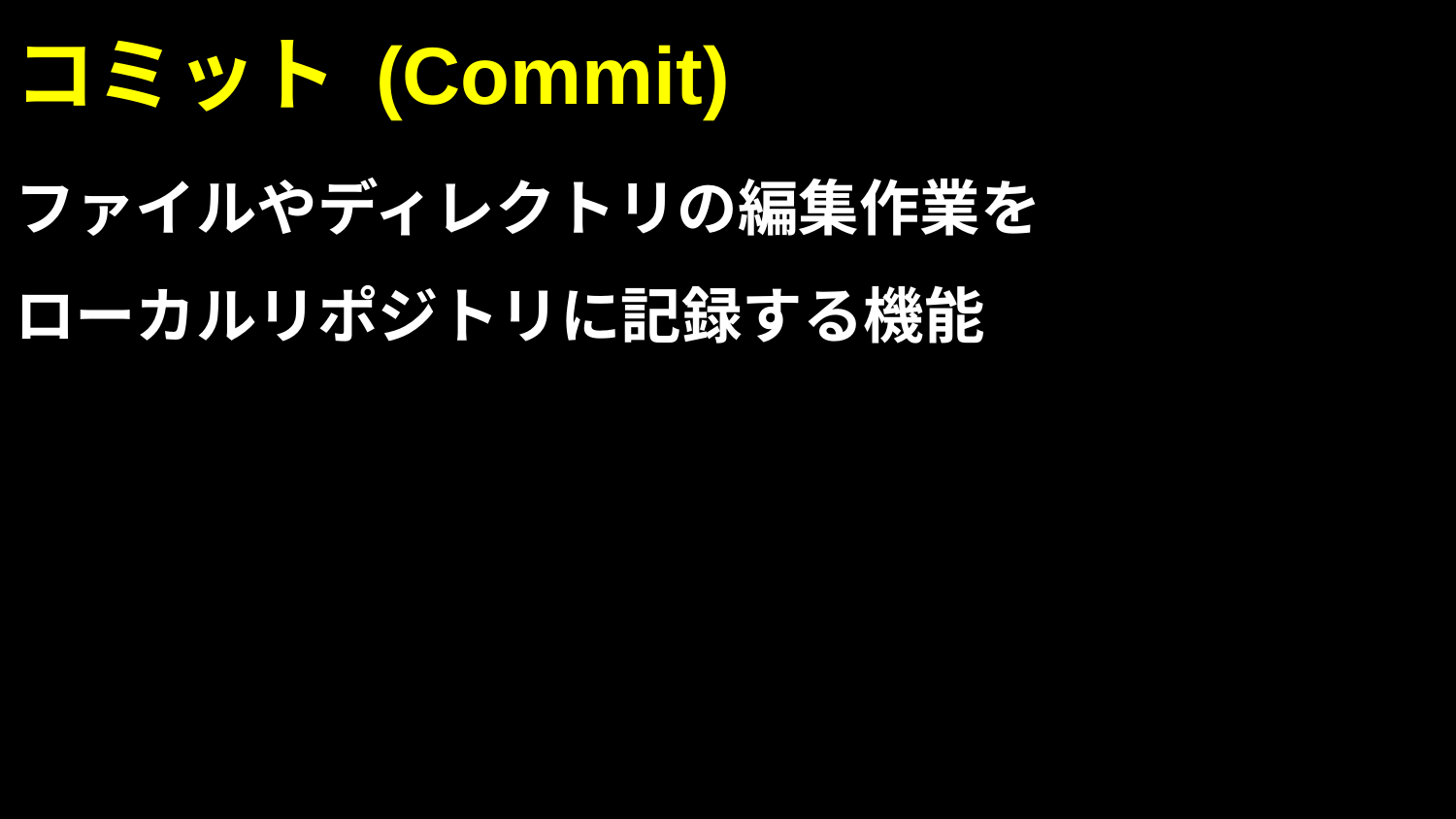

# コミット (Commit)
ファイルやディレクトリの編集作業を
ローカルリポジトリに記録する機能